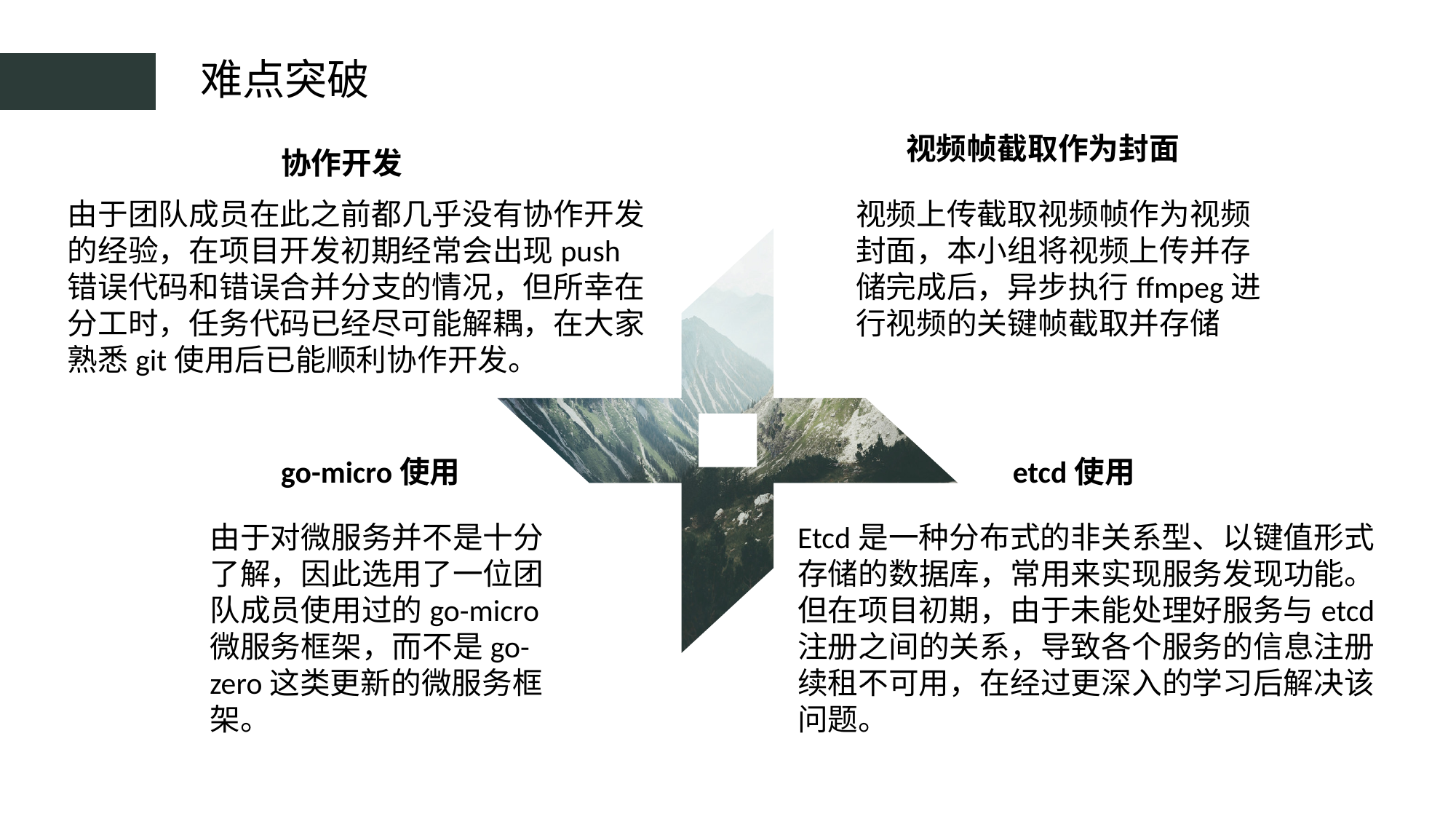

难点突破

视频帧截取作为封面
协作开发
由于团队成员在此之前都几乎没有协作开发的经验，在项目开发初期经常会出现push错误代码和错误合并分支的情况，但所幸在分工时，任务代码已经尽可能解耦，在大家熟悉git使用后已能顺利协作开发。
视频上传截取视频帧作为视频封面，本小组将视频上传并存储完成后，异步执行ffmpeg进行视频的关键帧截取并存储

go-micro使用
etcd使用
由于对微服务并不是十分了解，因此选用了一位团队成员使用过的go-micro微服务框架，而不是go-zero这类更新的微服务框架。
Etcd是一种分布式的非关系型、以键值形式存储的数据库，常用来实现服务发现功能。但在项目初期，由于未能处理好服务与etcd注册之间的关系，导致各个服务的信息注册续租不可用，在经过更深入的学习后解决该问题。